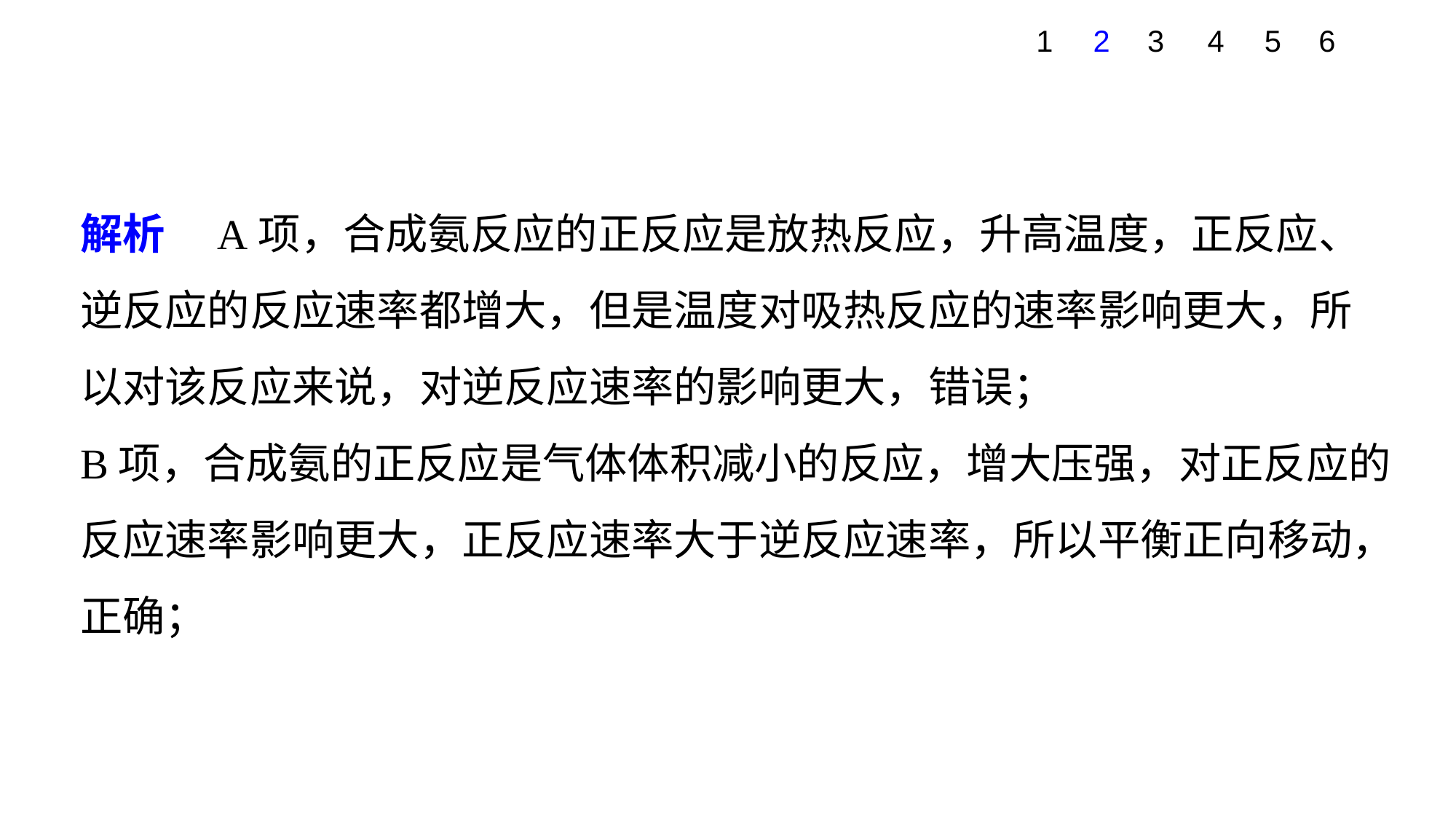

1
2
3
4
5
6
解析　A项，合成氨反应的正反应是放热反应，升高温度，正反应、逆反应的反应速率都增大，但是温度对吸热反应的速率影响更大，所以对该反应来说，对逆反应速率的影响更大，错误；
B项，合成氨的正反应是气体体积减小的反应，增大压强，对正反应的反应速率影响更大，正反应速率大于逆反应速率，所以平衡正向移动，正确；